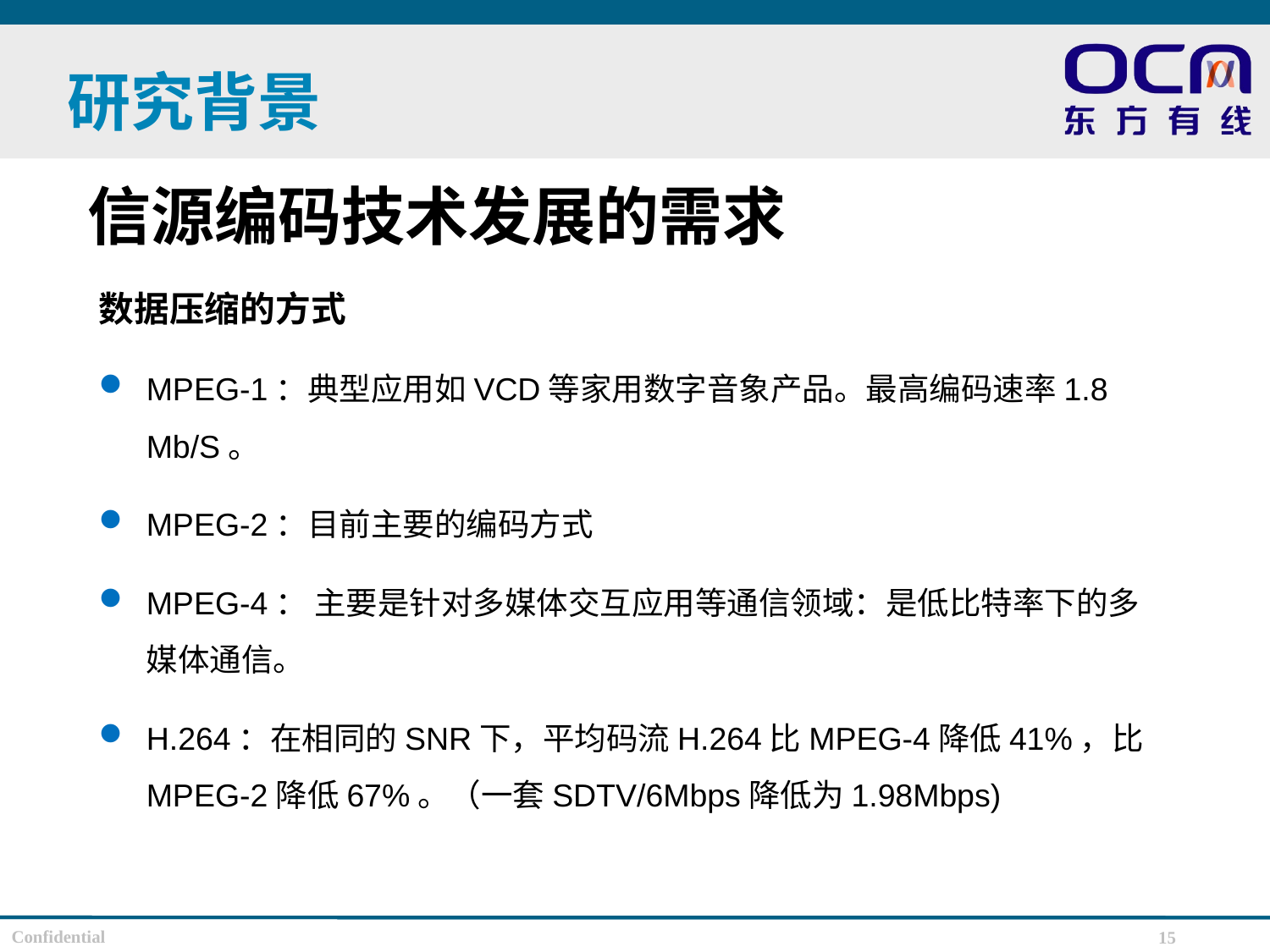

研究背景

信源编码技术发展的需求
数据压缩的方式
MPEG-1：典型应用如VCD等家用数字音象产品。最高编码速率1.8 Mb/S。
MPEG-2：目前主要的编码方式
MPEG-4： 主要是针对多媒体交互应用等通信领域：是低比特率下的多媒体通信。
H.264：在相同的SNR下，平均码流H.264比MPEG-4降低41%，比MPEG-2降低67%。（一套SDTV/6Mbps降低为1.98Mbps)